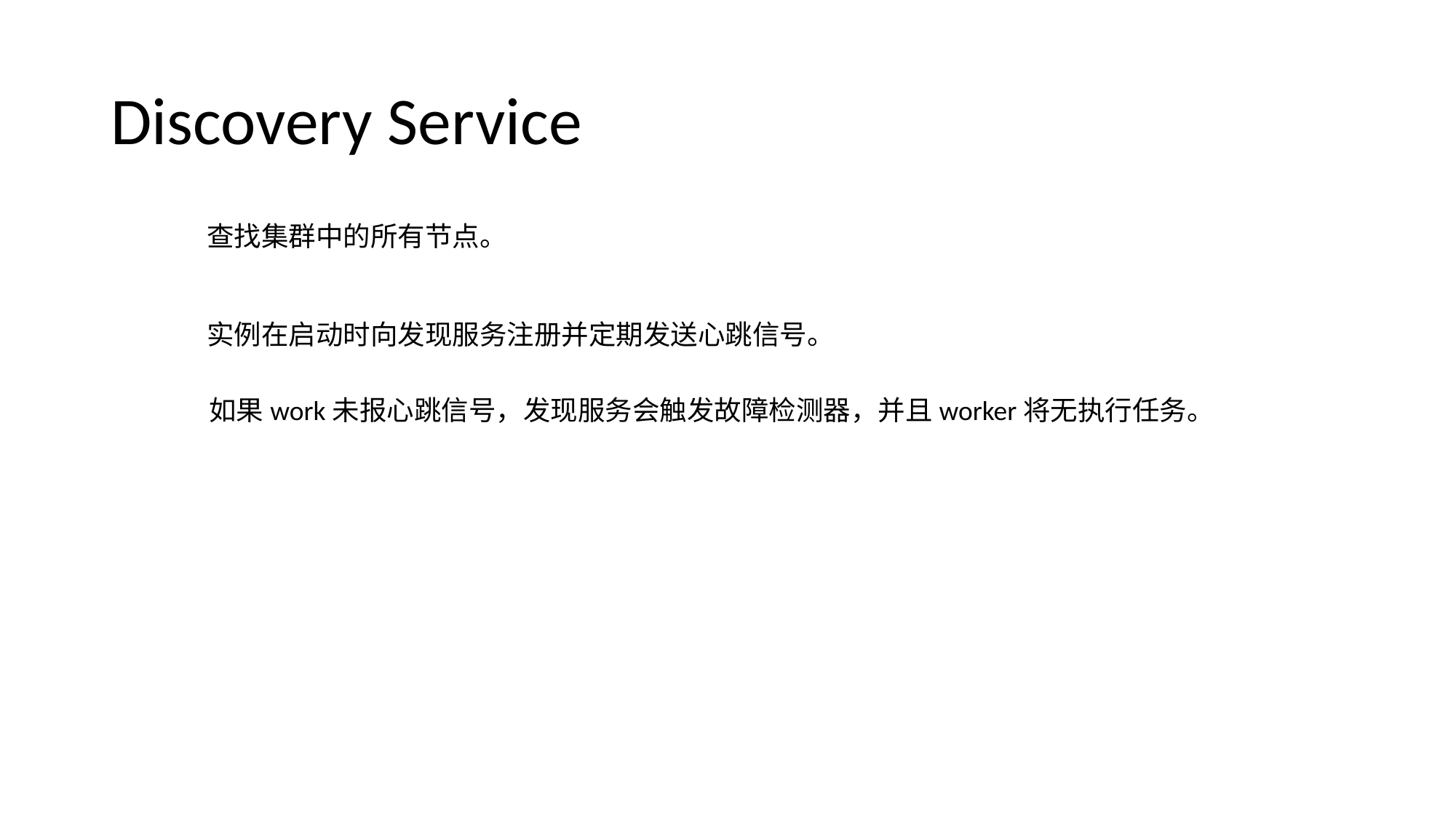

# Discovery Service
查找集群中的所有节点。
实例在启动时向发现服务注册并定期发送心跳信号。
如果work未报心跳信号，发现服务会触发故障检测器，并且worker将无执行任务。